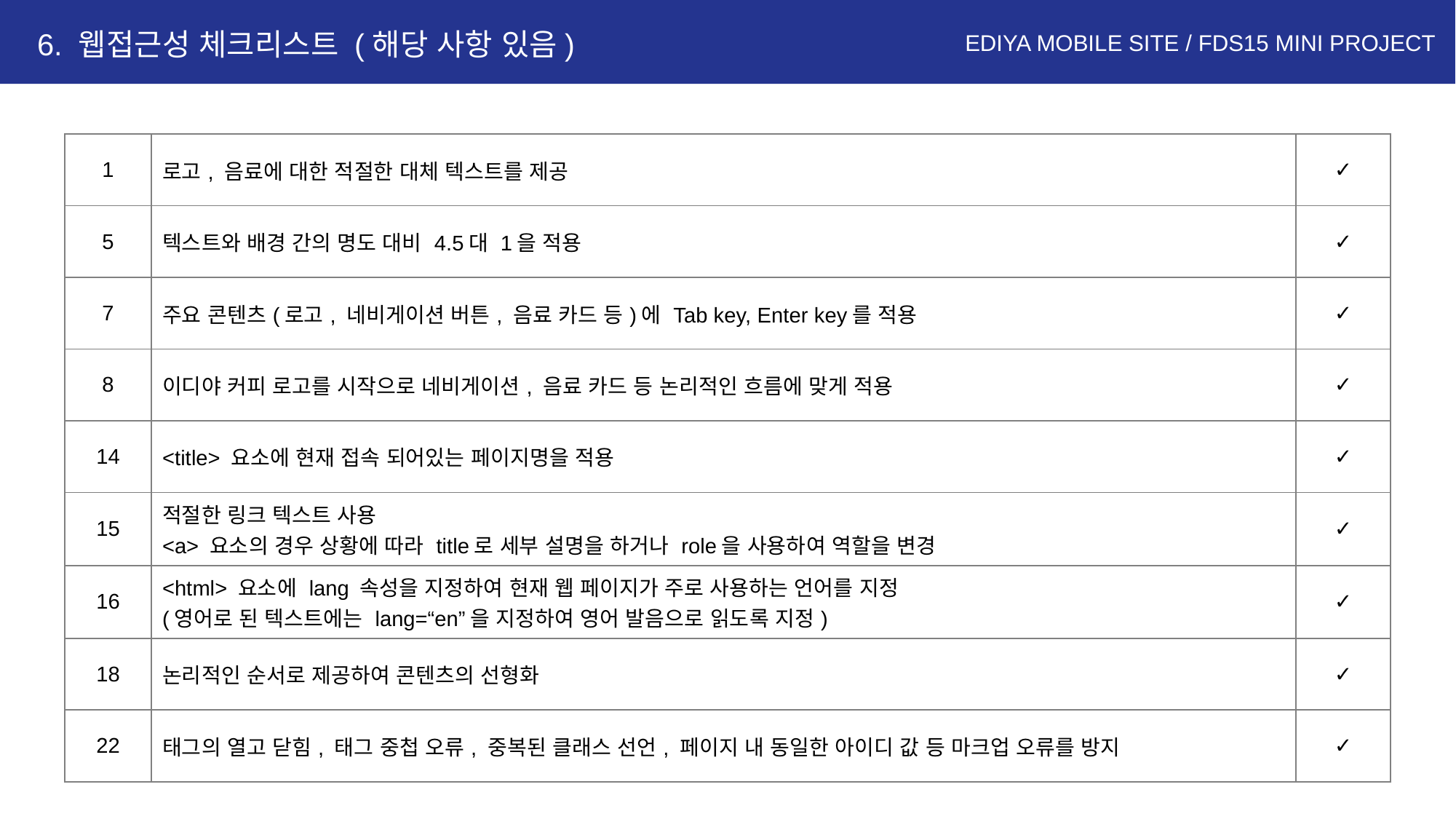

6. 웹접근성 체크리스트 (해당 사항 있음)
| 1 | 로고, 음료에 대한 적절한 대체 텍스트를 제공 | ✓ |
| --- | --- | --- |
| 5 | 텍스트와 배경 간의 명도 대비 4.5대 1을 적용 | ✓ |
| 7 | 주요 콘텐츠(로고, 네비게이션 버튼, 음료 카드 등)에 Tab key, Enter key를 적용 | ✓ |
| 8 | 이디야 커피 로고를 시작으로 네비게이션, 음료 카드 등 논리적인 흐름에 맞게 적용 | ✓ |
| 14 | <title> 요소에 현재 접속 되어있는 페이지명을 적용 | ✓ |
| 15 | 적절한 링크 텍스트 사용 <a> 요소의 경우 상황에 따라 title로 세부 설명을 하거나 role을 사용하여 역할을 변경 | ✓ |
| 16 | <html> 요소에 lang 속성을 지정하여 현재 웹 페이지가 주로 사용하는 언어를 지정 (영어로 된 텍스트에는 lang=“en”을 지정하여 영어 발음으로 읽도록 지정) | ✓ |
| 18 | 논리적인 순서로 제공하여 콘텐츠의 선형화 | ✓ |
| 22 | 태그의 열고 닫힘, 태그 중첩 오류, 중복된 클래스 선언, 페이지 내 동일한 아이디 값 등 마크업 오류를 방지 | ✓ |